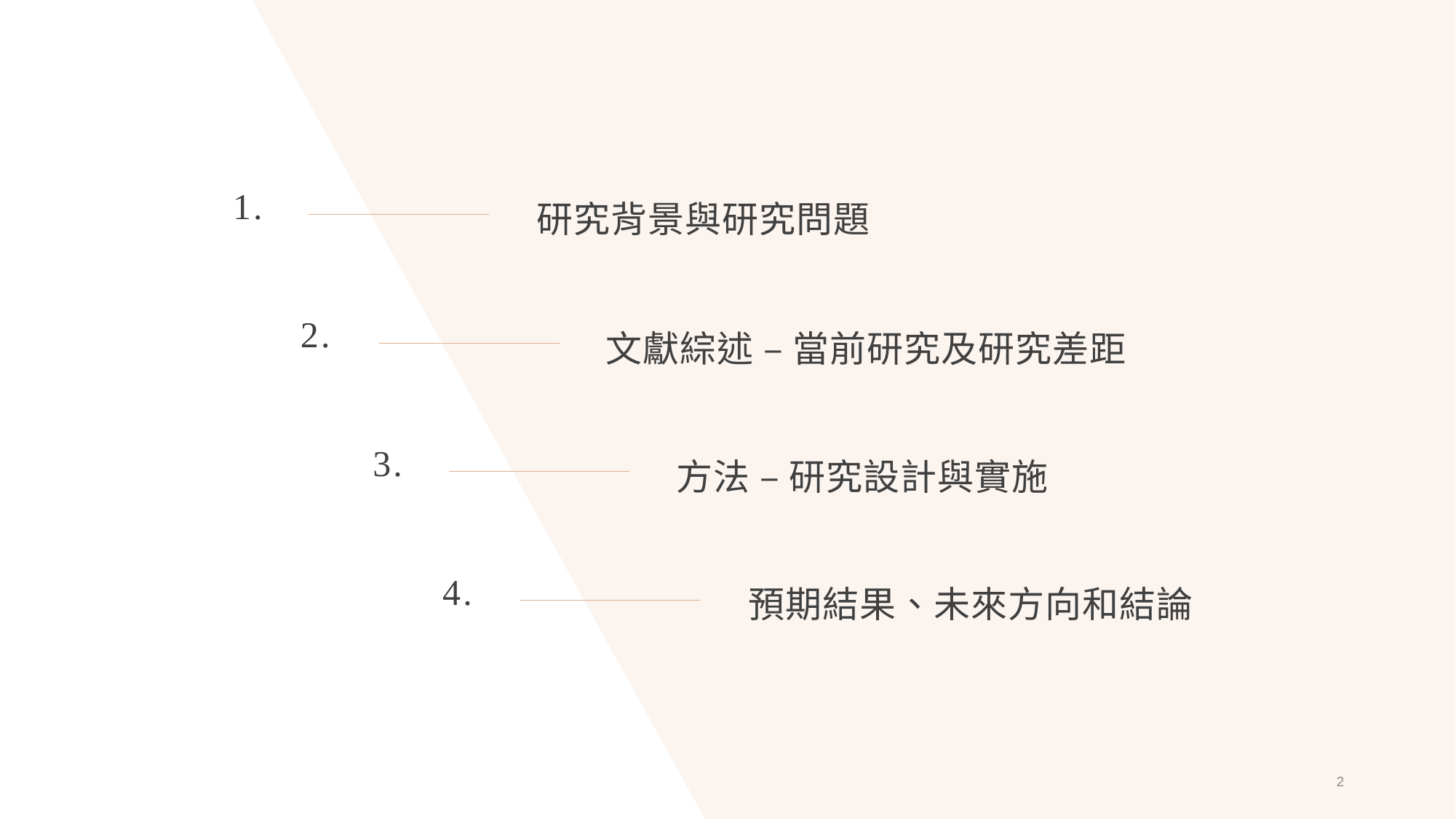

1.
研究背景與研究問題
2.
文獻綜述 – 當前研究及研究差距
3.
方法 – 研究設計與實施
4.
預期結果、未來方向和結論
2